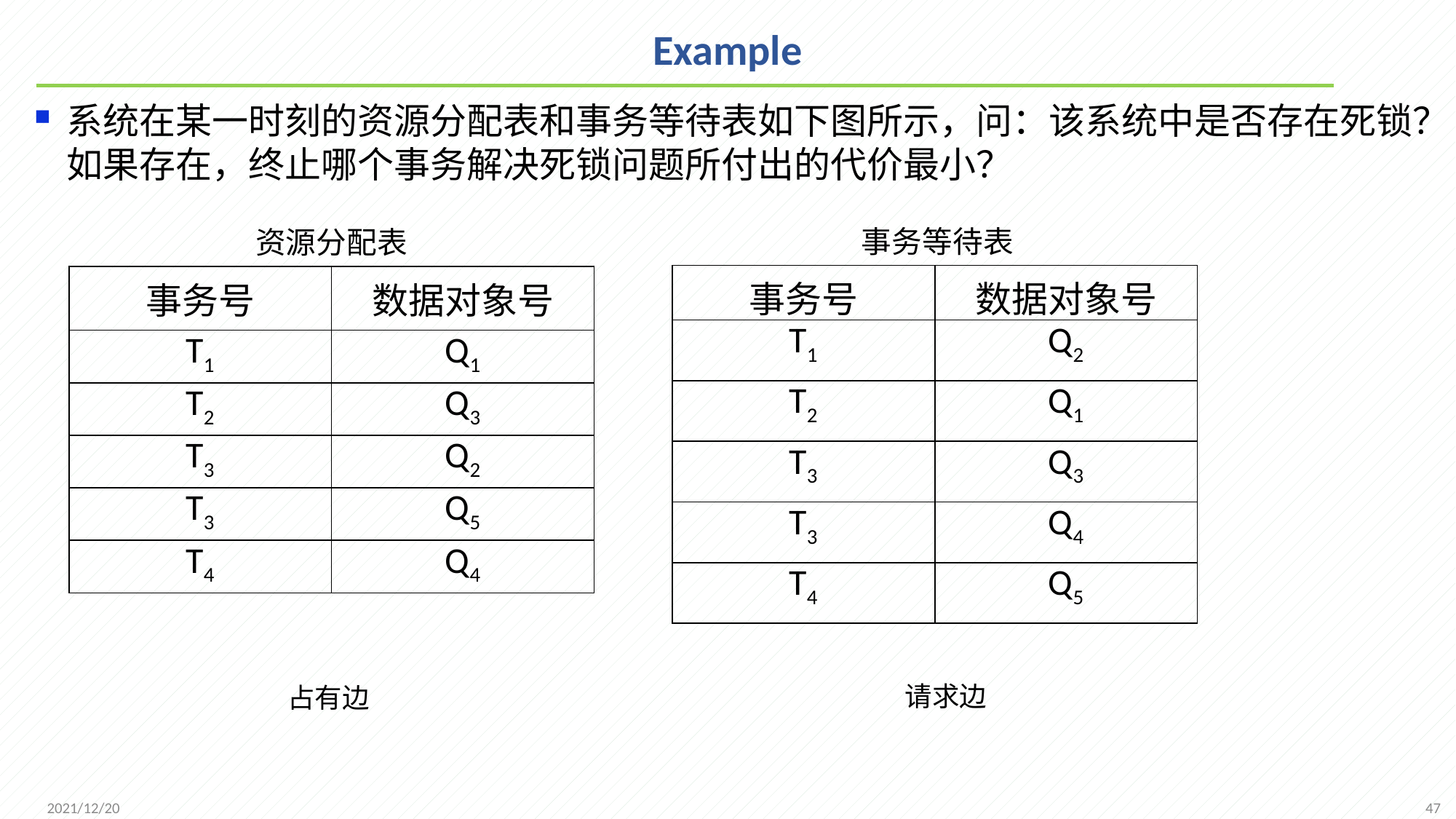

# Example
系统在某一时刻的资源分配表和事务等待表如下图所示，问：该系统中是否存在死锁？如果存在，终止哪个事务解决死锁问题所付出的代价最小？

事务等待表
资源分配表
| 事务号 | 数据对象号 |
| --- | --- |
| T1 | Q2 |
| T2 | Q1 |
| T3 | Q3 |
| T3 | Q4 |
| T4 | Q5 |
| 事务号 | 数据对象号 |
| --- | --- |
| T1 | Q1 |
| T2 | Q3 |
| T3 | Q2 |
| T3 | Q5 |
| T4 | Q4 |
请求边
占有边
47
2021/12/20